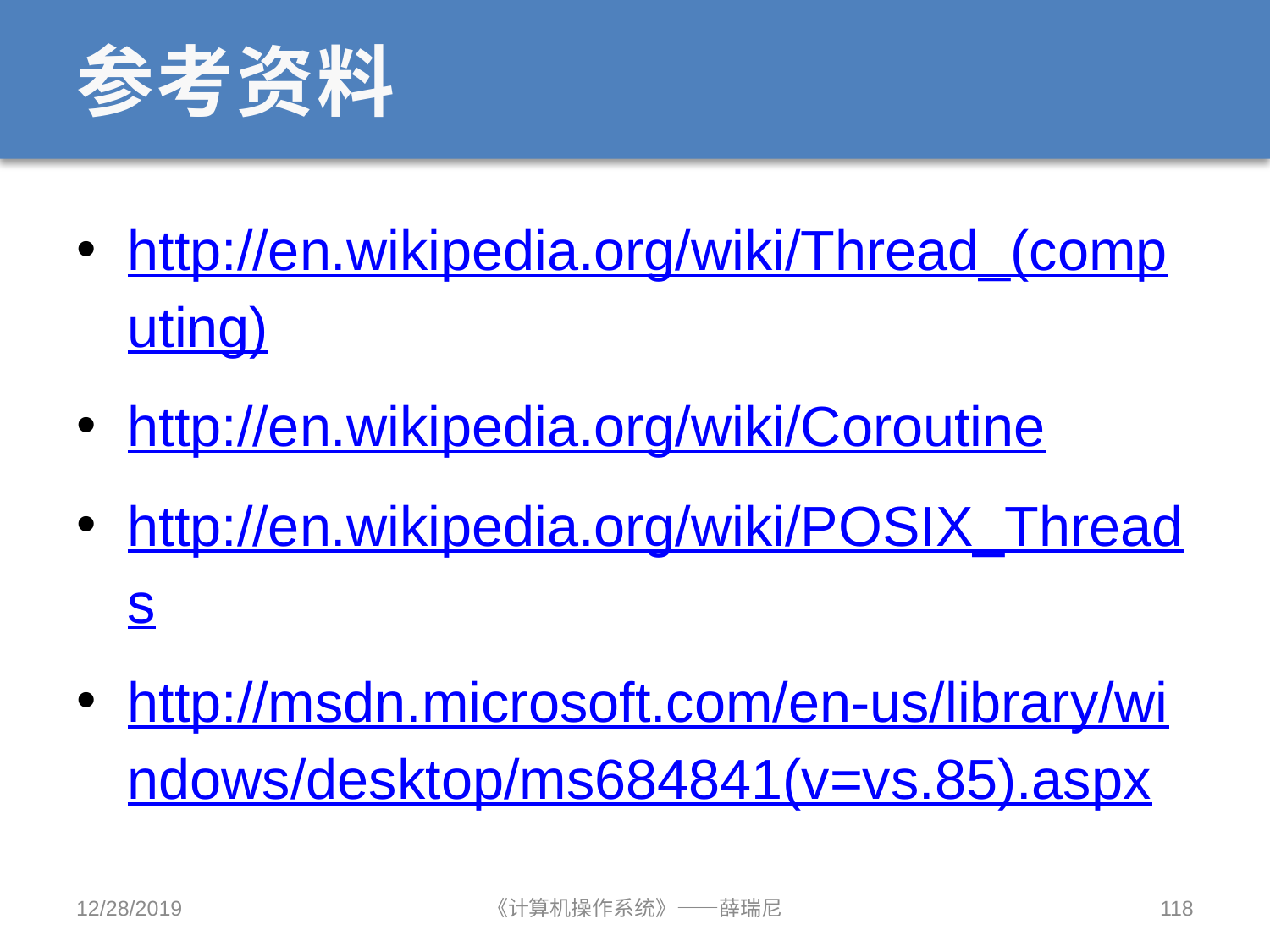

# 参考资料
http://en.wikipedia.org/wiki/Thread_(computing)
http://en.wikipedia.org/wiki/Coroutine
http://en.wikipedia.org/wiki/POSIX_Threads
http://msdn.microsoft.com/en-us/library/windows/desktop/ms684841(v=vs.85).aspx

12/28/2019
《计算机操作系统》——薛瑞尼
118